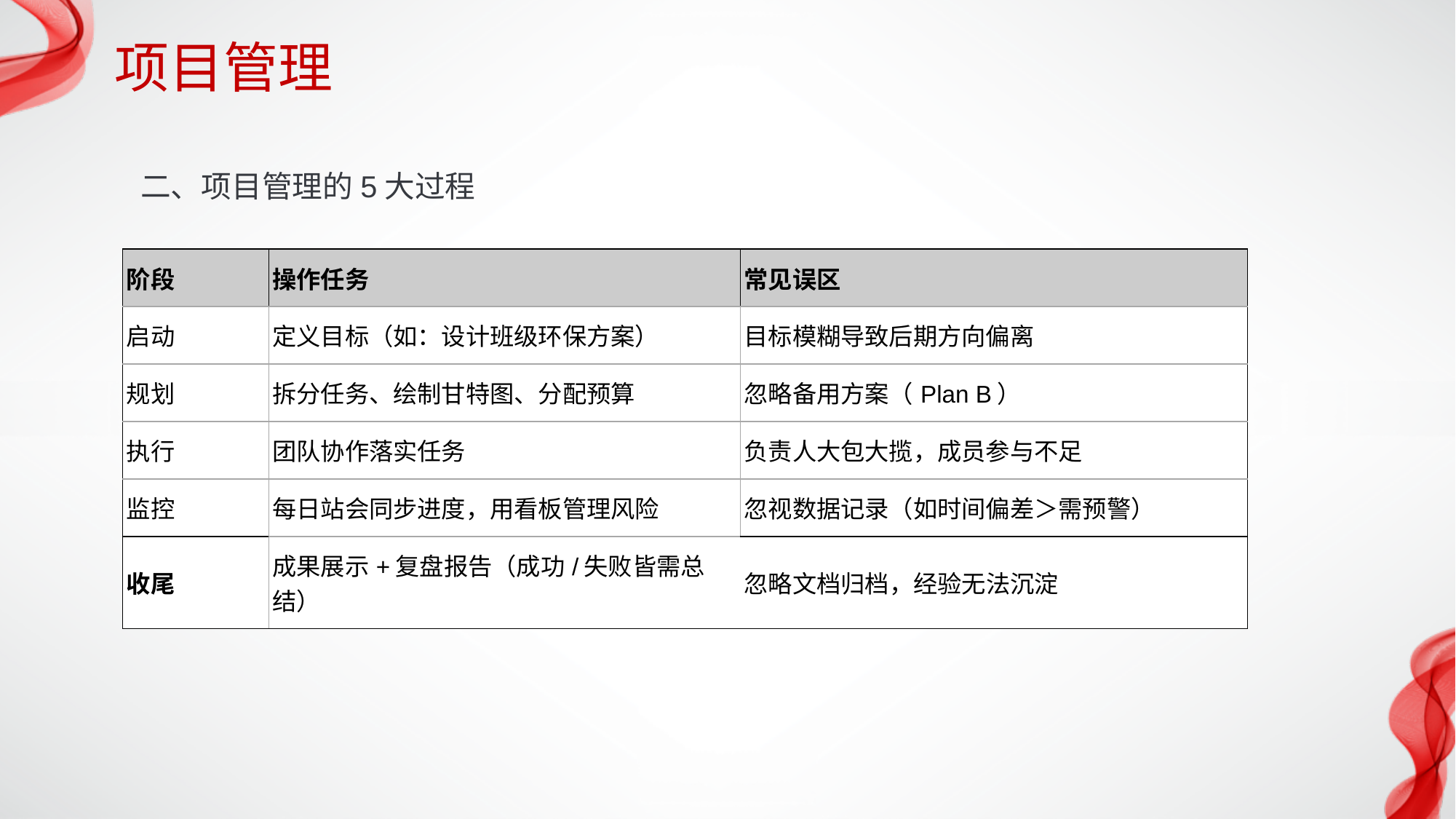

项目管理
二、项目管理的5大过程
| 阶段 | 操作任务 | 常见误区 |
| --- | --- | --- |
| 启动 | 定义目标（如：设计班级环保方案） | 目标模糊导致后期方向偏离 |
| 规划 | 拆分任务、绘制甘特图、分配预算 | 忽略备用方案（Plan B） |
| 执行 | 团队协作落实任务 | 负责人大包大揽，成员参与不足 |
| 监控 | 每日站会同步进度，用看板管理风险 | 忽视数据记录（如时间偏差＞需预警） |
| 收尾 | 成果展示+复盘报告（成功/失败皆需总结） | 忽略文档归档，经验无法沉淀 |